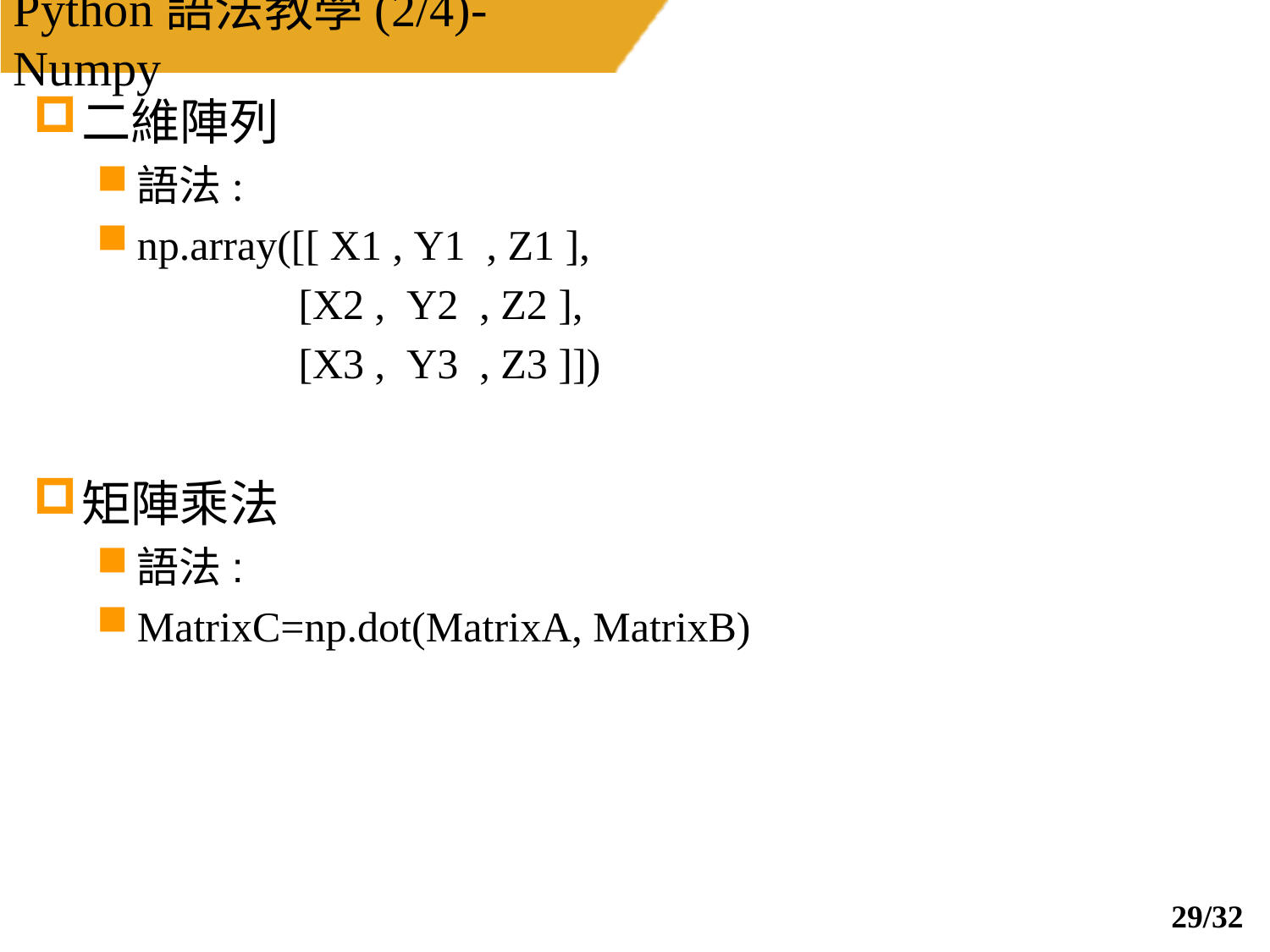

# Python語法教學(2/4)-Numpy
二維陣列
語法:
np.array([[ X1 , Y1  , Z1 ],
                   [X2 ,  Y2  , Z2 ],
                   [X3 ,  Y3  , Z3 ]])

矩陣乘法
語法:
MatrixC=np.dot(MatrixA, MatrixB)

29/32